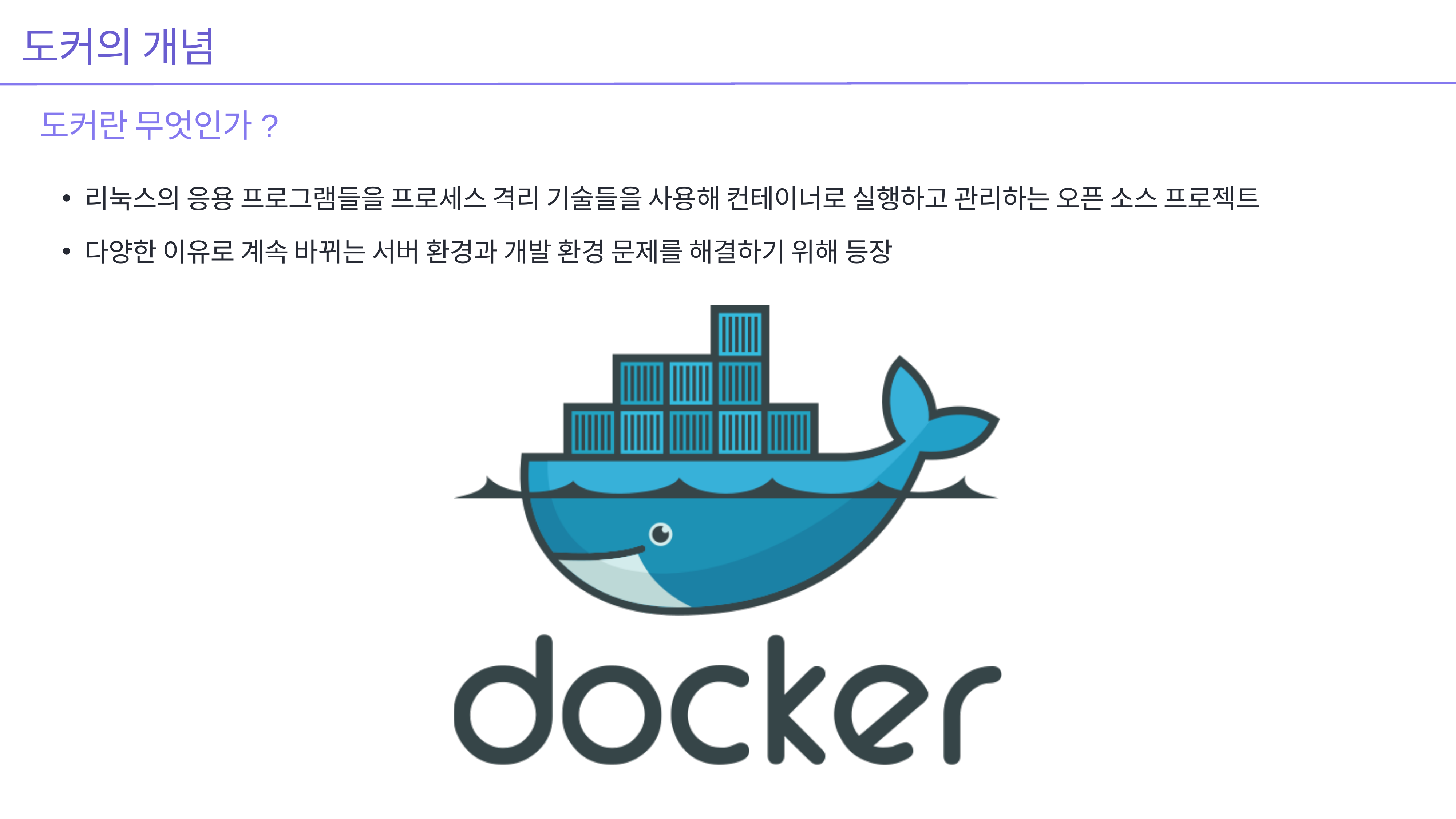

도커의 개념

도커란 무엇인가?
리눅스의 응용 프로그램들을 프로세스 격리 기술들을 사용해 컨테이너로 실행하고 관리하는 오픈 소스 프로젝트
다양한 이유로 계속 바뀌는 서버 환경과 개발 환경 문제를 해결하기 위해 등장